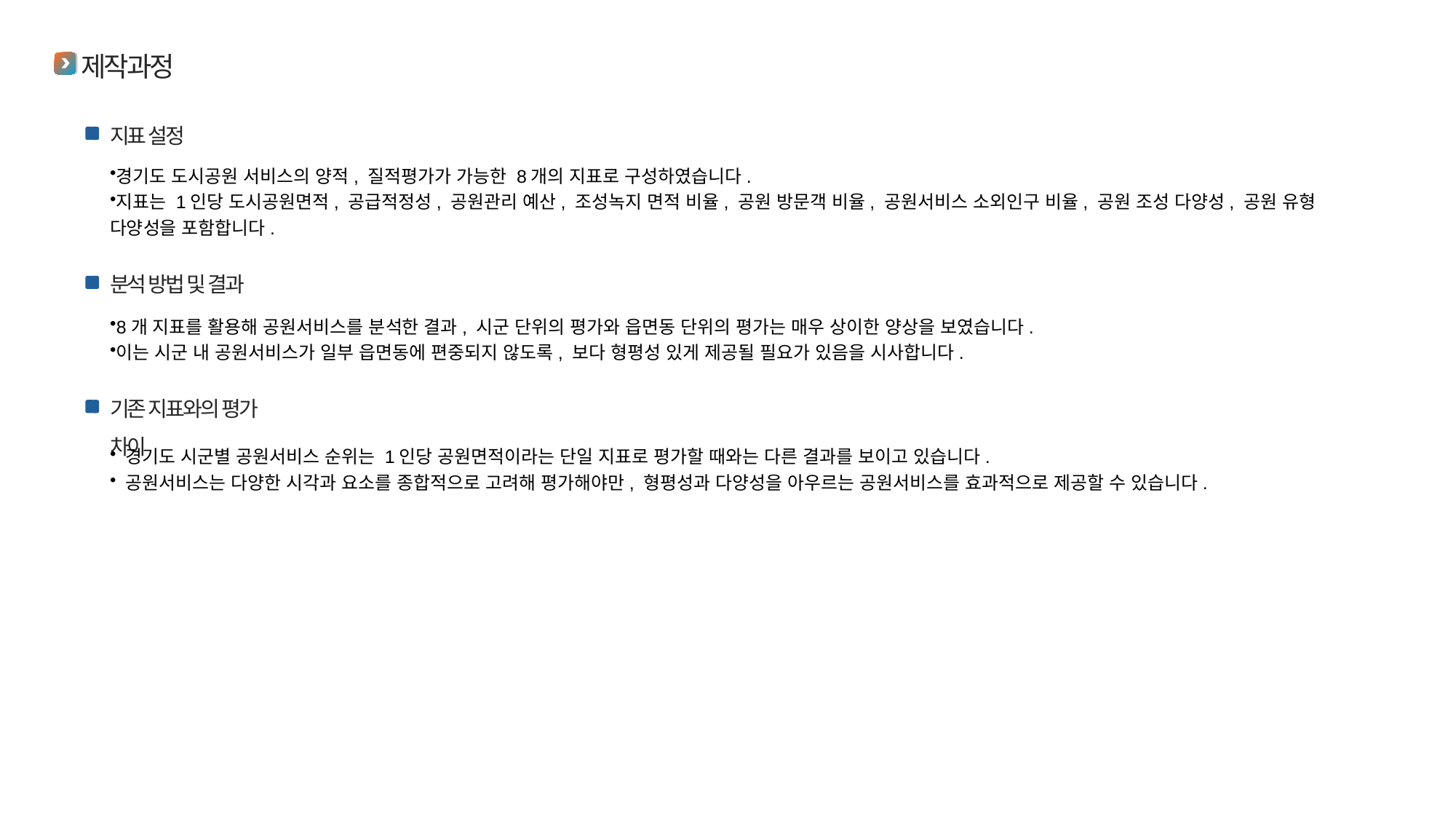

제작과정

지표 설정

경기도 도시공원 서비스의 양적, 질적평가가 가능한 8개의 지표로 구성하였습니다.
지표는 1인당 도시공원면적, 공급적정성, 공원관리 예산, 조성녹지 면적 비율, 공원 방문객 비율, 공원서비스 소외인구 비율, 공원 조성 다양성, 공원 유형 다양성을 포함합니다.

분석 방법 및 결과

8개 지표를 활용해 공원서비스를 분석한 결과, 시군 단위의 평가와 읍면동 단위의 평가는 매우 상이한 양상을 보였습니다.
이는 시군 내 공원서비스가 일부 읍면동에 편중되지 않도록, 보다 형평성 있게 제공될 필요가 있음을 시사합니다.
기존 지표와의 평가 차이

 경기도 시군별 공원서비스 순위는 1인당 공원면적이라는 단일 지표로 평가할 때와는 다른 결과를 보이고 있습니다.
 공원서비스는 다양한 시각과 요소를 종합적으로 고려해 평가해야만, 형평성과 다양성을 아우르는 공원서비스를 효과적으로 제공할 수 있습니다.